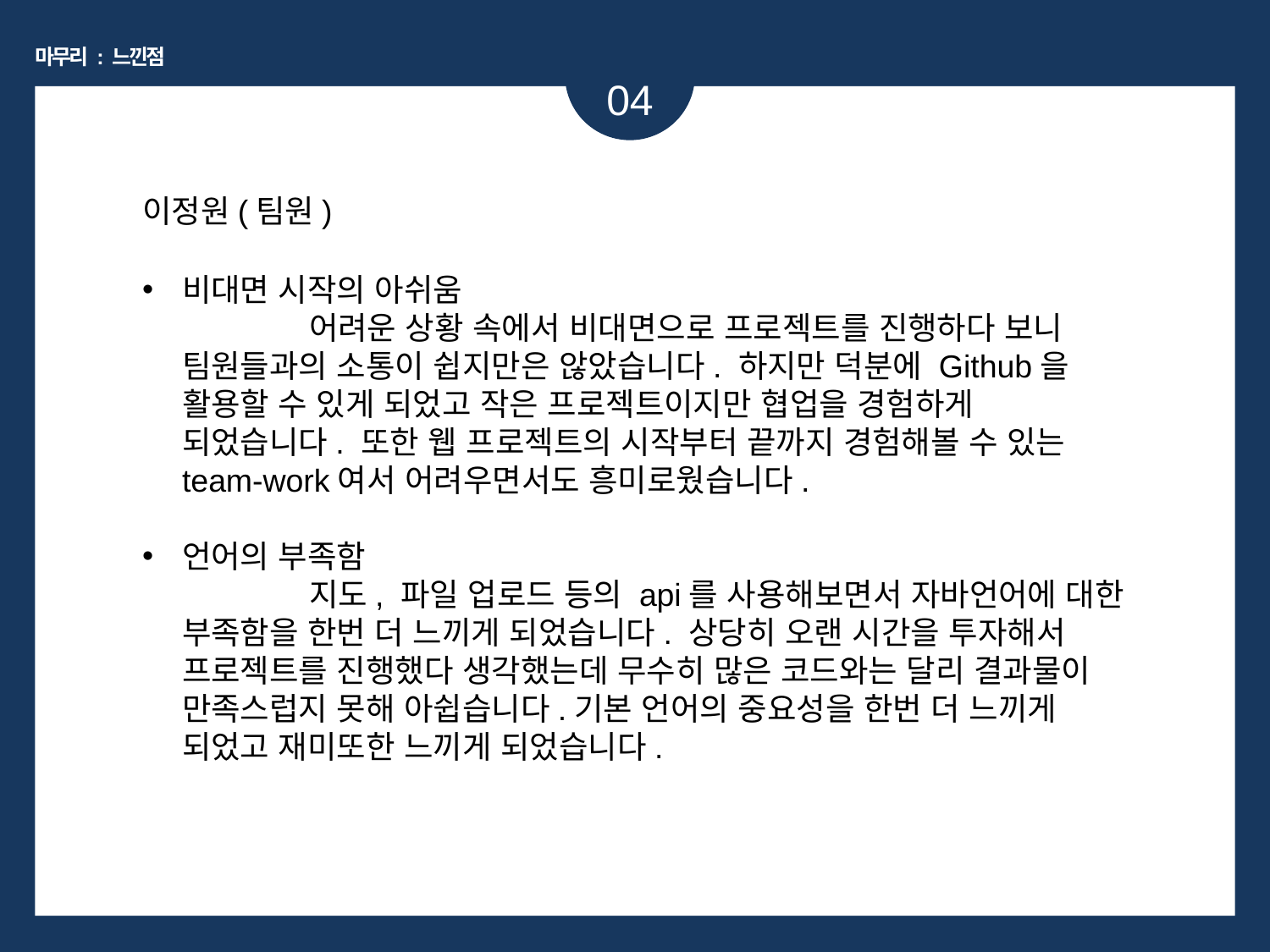

마무리 : 느낀점
04

이정원(팀원)
비대면 시작의 아쉬움
	어려운 상황 속에서 비대면으로 프로젝트를 진행하다 보니 팀원들과의 소통이 쉽지만은 않았습니다. 하지만 덕분에 Github을 활용할 수 있게 되었고 작은 프로젝트이지만 협업을 경험하게 되었습니다. 또한 웹 프로젝트의 시작부터 끝까지 경험해볼 수 있는 team-work여서 어려우면서도 흥미로웠습니다.

언어의 부족함
	지도, 파일 업로드 등의 api를 사용해보면서 자바언어에 대한 부족함을 한번 더 느끼게 되었습니다. 상당히 오랜 시간을 투자해서 프로젝트를 진행했다 생각했는데 무수히 많은 코드와는 달리 결과물이 만족스럽지 못해 아쉽습니다.기본 언어의 중요성을 한번 더 느끼게 되었고 재미또한 느끼게 되었습니다.